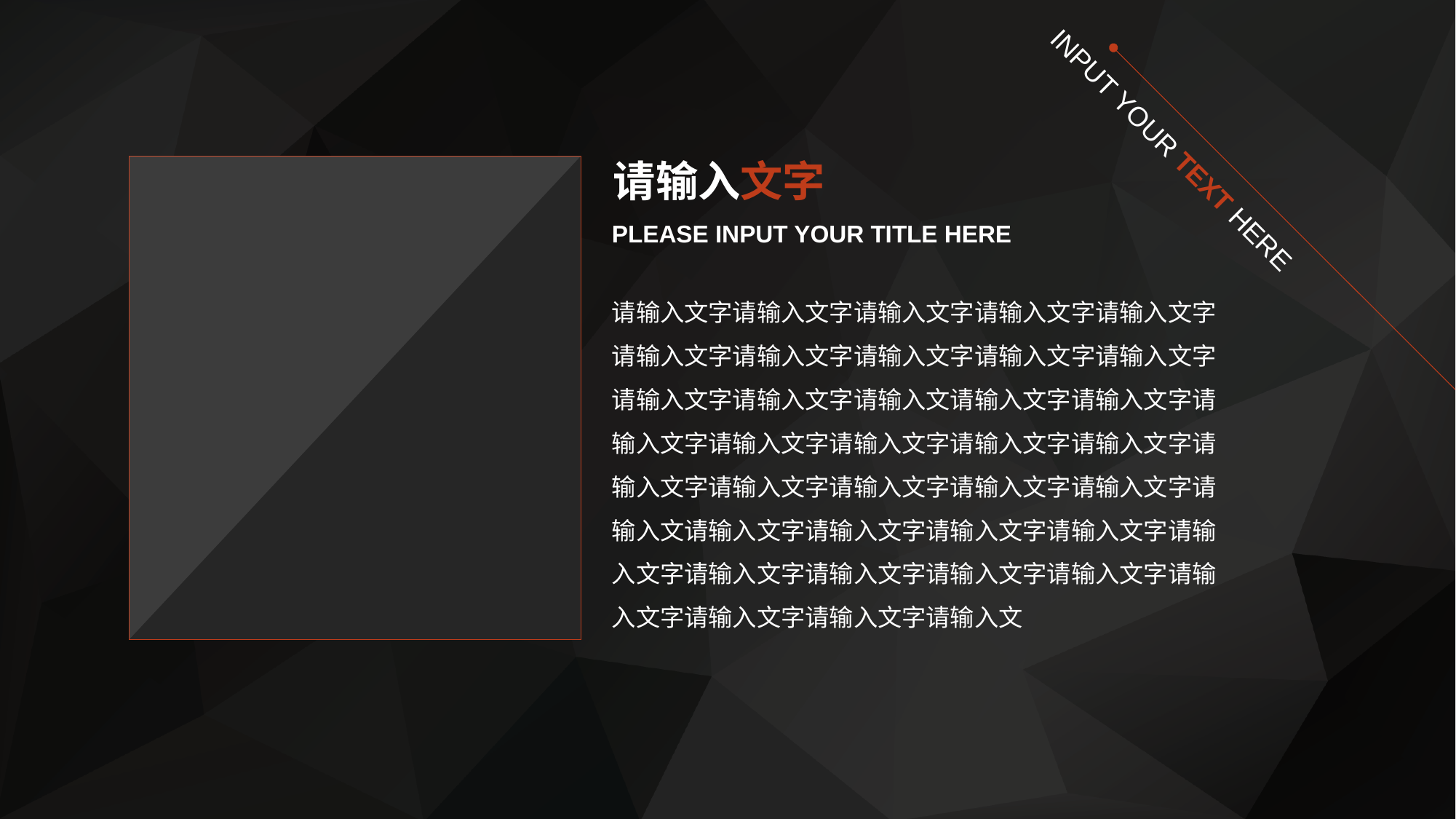

INPUT YOUR TEXT HERE
请输入文字

PLEASE INPUT YOUR TITLE HERE
请输入文字请输入文字请输入文字请输入文字请输入文字请输入文字请输入文字请输入文字请输入文字请输入文字请输入文字请输入文字请输入文请输入文字请输入文字请输入文字请输入文字请输入文字请输入文字请输入文字请输入文字请输入文字请输入文字请输入文字请输入文字请输入文请输入文字请输入文字请输入文字请输入文字请输入文字请输入文字请输入文字请输入文字请输入文字请输入文字请输入文字请输入文字请输入文